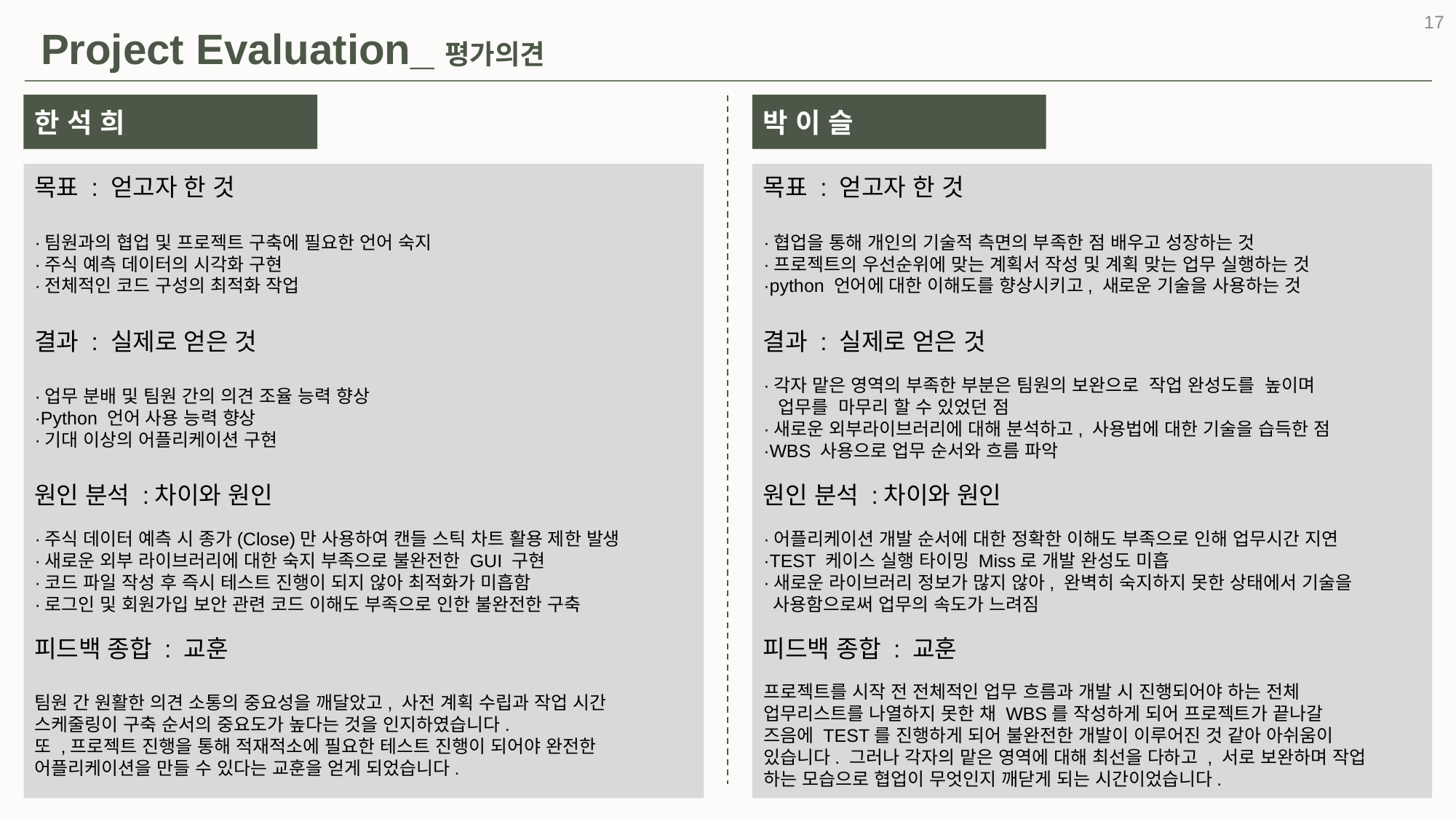

17
Project Evaluation_평가의견
한 석 희
박 이 슬
목표 : 얻고자 한 것
목표 : 얻고자 한 것

·팀원과의 협업 및 프로젝트 구축에 필요한 언어 숙지
·주식 예측 데이터의 시각화 구현
·전체적인 코드 구성의 최적화 작업
·협업을 통해 개인의 기술적 측면의 부족한 점 배우고 성장하는 것
·프로젝트의 우선순위에 맞는 계획서 작성 및 계획 맞는 업무 실행하는 것
·python 언어에 대한 이해도를 향상시키고, 새로운 기술을 사용하는 것
결과 : 실제로 얻은 것
결과 : 실제로 얻은 것
·업무 분배 및 팀원 간의 의견 조율 능력 향상
·Python 언어 사용 능력 향상
·기대 이상의 어플리케이션 구현
·각자 맡은 영역의 부족한 부분은 팀원의 보완으로  작업 완성도를  높이며
  업무를  마무리 할 수 있었던 점
·새로운 외부라이브러리에 대해 분석하고, 사용법에 대한 기술을 습득한 점
·WBS 사용으로 업무 순서와 흐름 파악
원인 분석 :차이와 원인
원인 분석 :차이와 원인
·주식 데이터 예측 시 종가(Close)만 사용하여 캔들 스틱 차트 활용 제한 발생
·새로운 외부 라이브러리에 대한 숙지 부족으로 불완전한 GUI 구현
·코드 파일 작성 후 즉시 테스트 진행이 되지 않아 최적화가 미흡함
·로그인 및 회원가입 보안 관련 코드 이해도 부족으로 인한 불완전한 구축
·어플리케이션 개발 순서에 대한 정확한 이해도 부족으로 인해 업무시간 지연
·TEST 케이스 실행 타이밍 Miss로 개발 완성도 미흡
·새로운 라이브러리 정보가 많지 않아, 완벽히 숙지하지 못한 상태에서 기술을
 사용함으로써 업무의 속도가 느려짐
피드백 종합 : 교훈
피드백 종합 : 교훈
팀원 간 원활한 의견 소통의 중요성을 깨달았고, 사전 계획 수립과 작업 시간
스케줄링이 구축 순서의 중요도가 높다는 것을 인지하였습니다.
또 ,프로젝트 진행을 통해 적재적소에 필요한 테스트 진행이 되어야 완전한
어플리케이션을 만들 수 있다는 교훈을 얻게 되었습니다.
프로젝트를 시작 전 전체적인 업무 흐름과 개발 시 진행되어야 하는 전체
업무리스트를 나열하지 못한 채 WBS를 작성하게 되어 프로젝트가 끝나갈
즈음에 TEST를 진행하게 되어 불완전한 개발이 이루어진 것 같아 아쉬움이
있습니다. 그러나 각자의 맡은 영역에 대해 최선을 다하고 , 서로 보완하며 작업
하는 모습으로 협업이 무엇인지 깨닫게 되는 시간이었습니다.